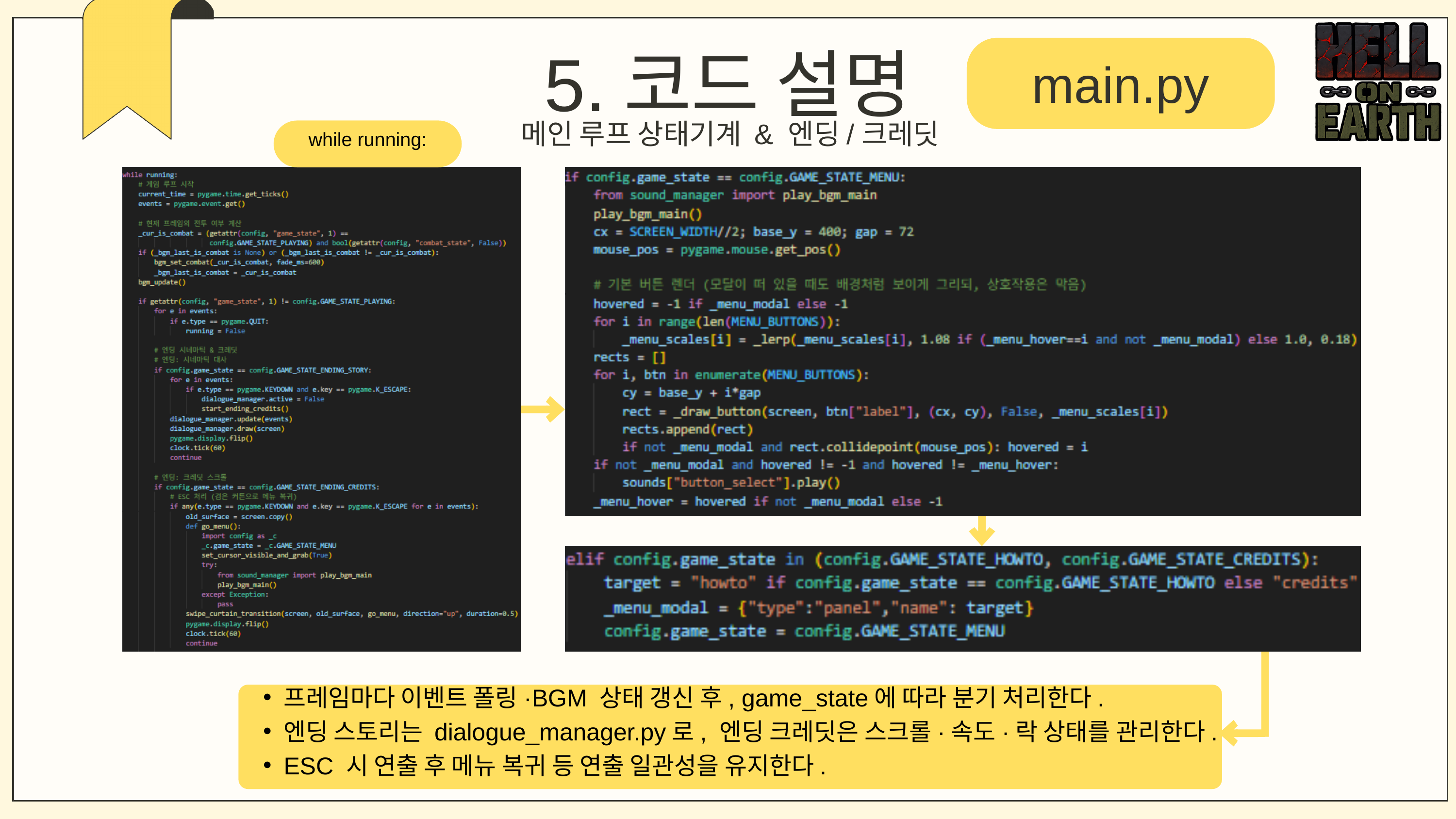

5.코드 설명

main.py
메인 루프 상태기계 & 엔딩/크레딧

while running:

프레임마다 이벤트 폴링·BGM 상태 갱신 후, game_state에 따라 분기 처리한다.
엔딩 스토리는 dialogue_manager.py로, 엔딩 크레딧은 스크롤·속도·락 상태를 관리한다.
ESC 시 연출 후 메뉴 복귀 등 연출 일관성을 유지한다.